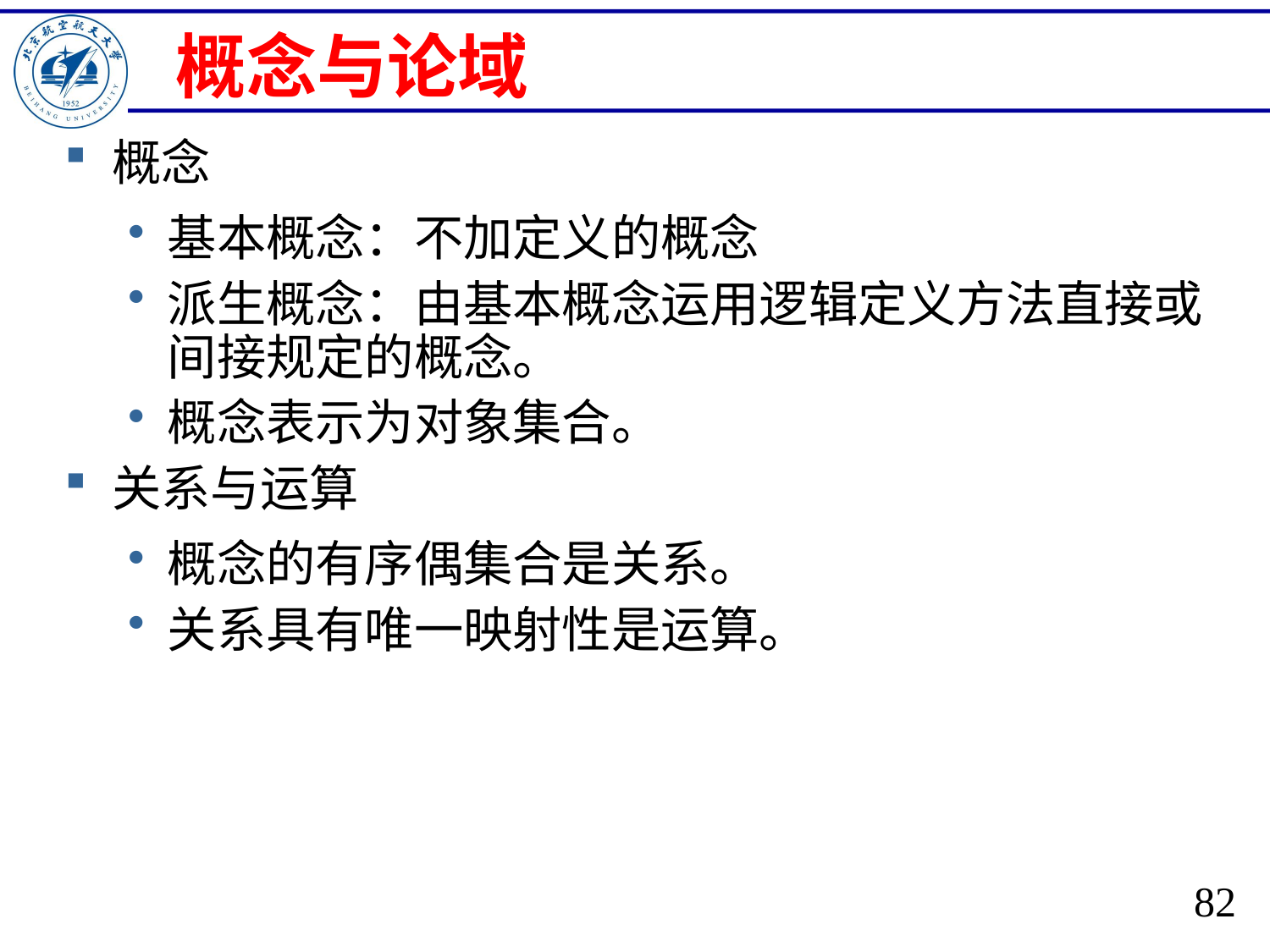

# 概念与论域
概念
基本概念：不加定义的概念
派生概念：由基本概念运用逻辑定义方法直接或间接规定的概念。
概念表示为对象集合。
关系与运算
概念的有序偶集合是关系。
关系具有唯一映射性是运算。